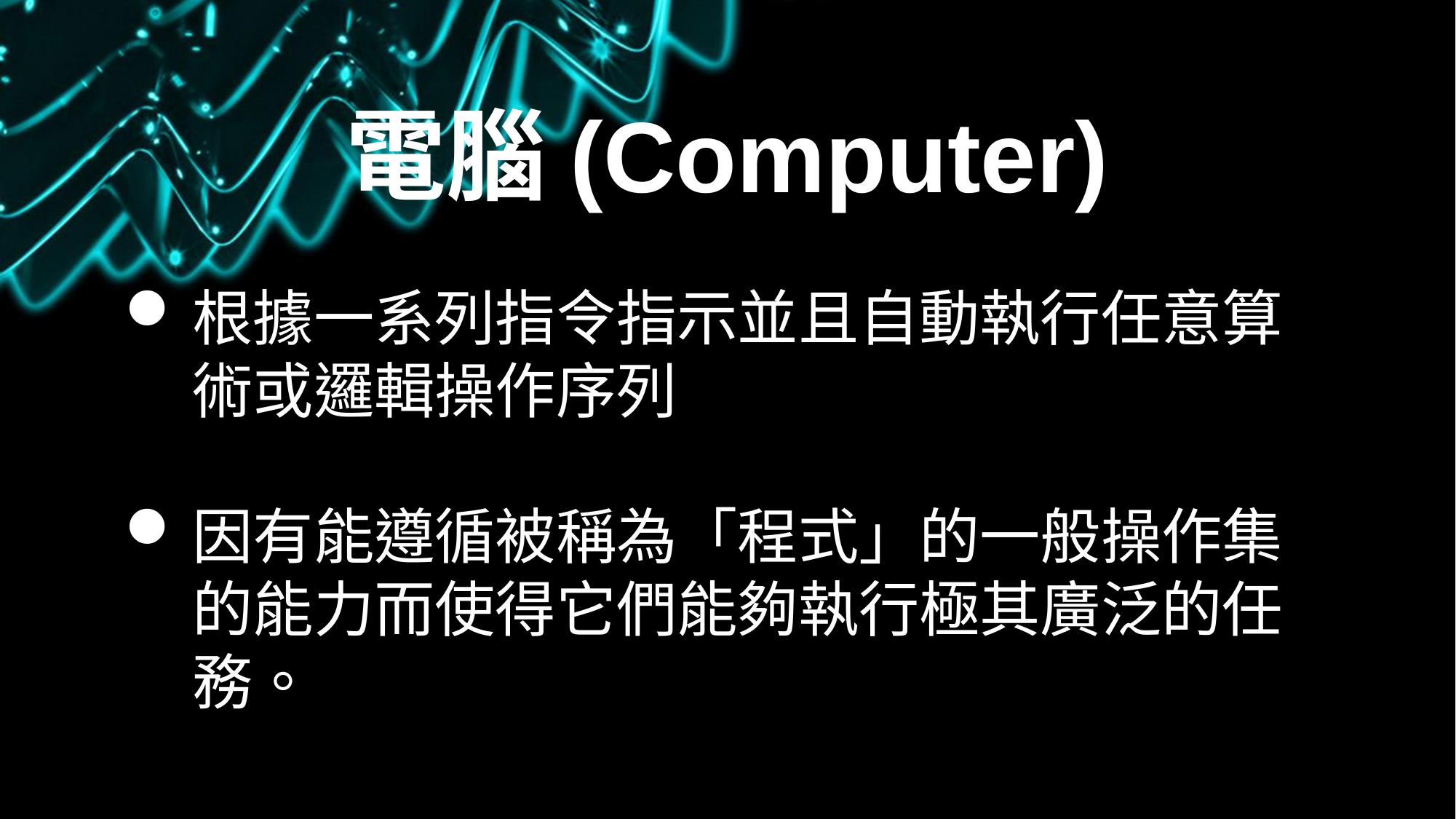

# 電腦(Computer)
根據一系列指令指示並且自動執行任意算術或邏輯操作序列

因有能遵循被稱為「程式」的一般操作集的能力而使得它們能夠執行極其廣泛的任務。